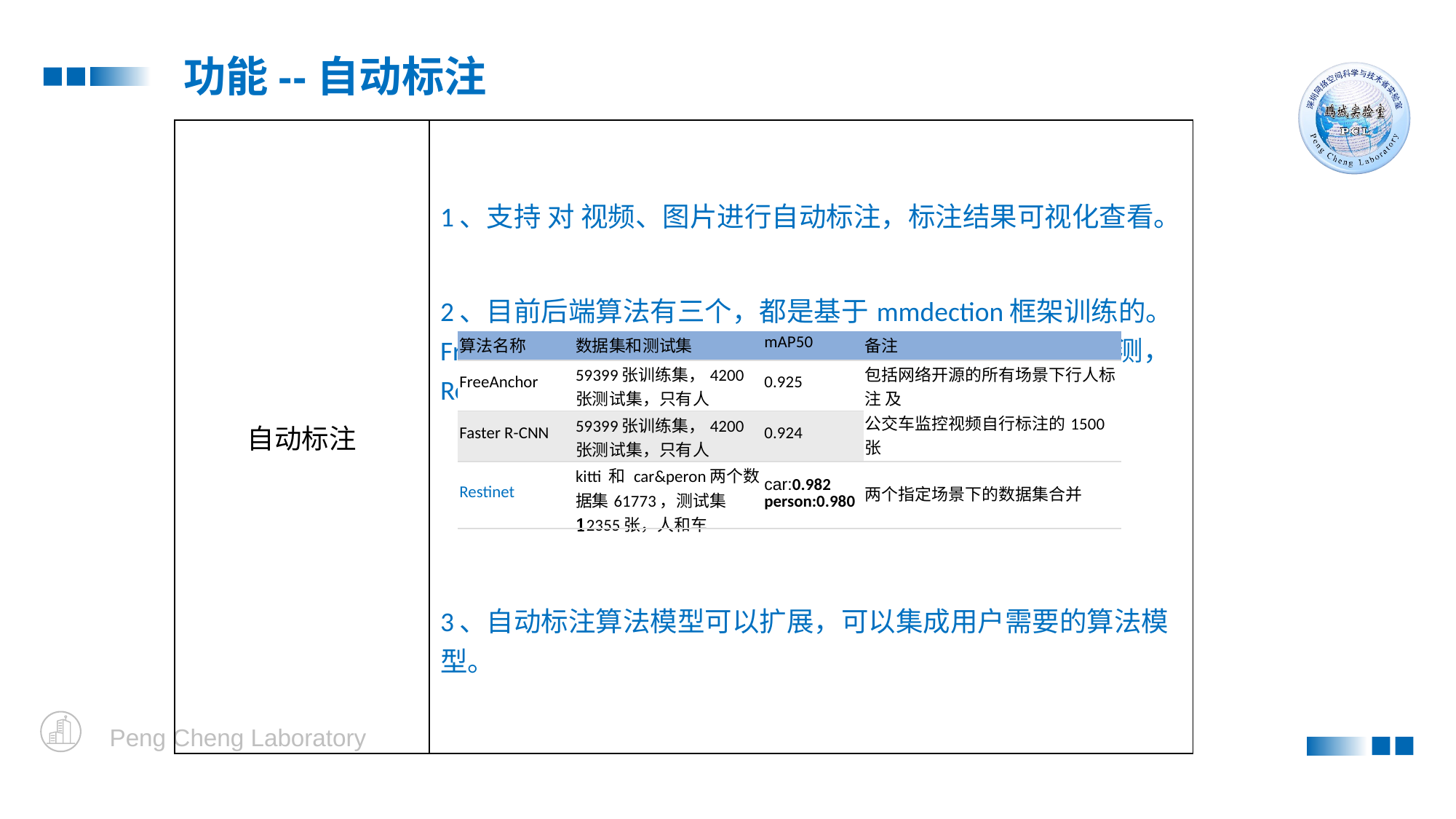

功能--自动标注
| 自动标注 | 1、支持 对 视频、图片进行自动标注，标注结果可视化查看。 2、目前后端算法有三个，都是基于mmdection框架训练的。FreeAnchor和Faster R-CNN，这两个只支持行人的目标检测，Restinet是支持人、车的检测。算法性能见下表。 3、自动标注算法模型可以扩展，可以集成用户需要的算法模型。 |
| --- | --- |
| 算法名称 | 数据集和测试集 | mAP50 | 备注 |
| --- | --- | --- | --- |
| FreeAnchor | 59399张训练集，4200张测试集，只有人 | 0.925 | 包括网络开源的所有场景下行人标注 及 公交车监控视频自行标注的1500张 |
| Faster R-CNN | 59399张训练集，4200张测试集，只有人 | 0.924 |  |
| Restinet | kitti 和 car&peron两个数据集61773，测试集12355张，人和车 | car:0.982 person:0.980 | 两个指定场景下的数据集合并 |